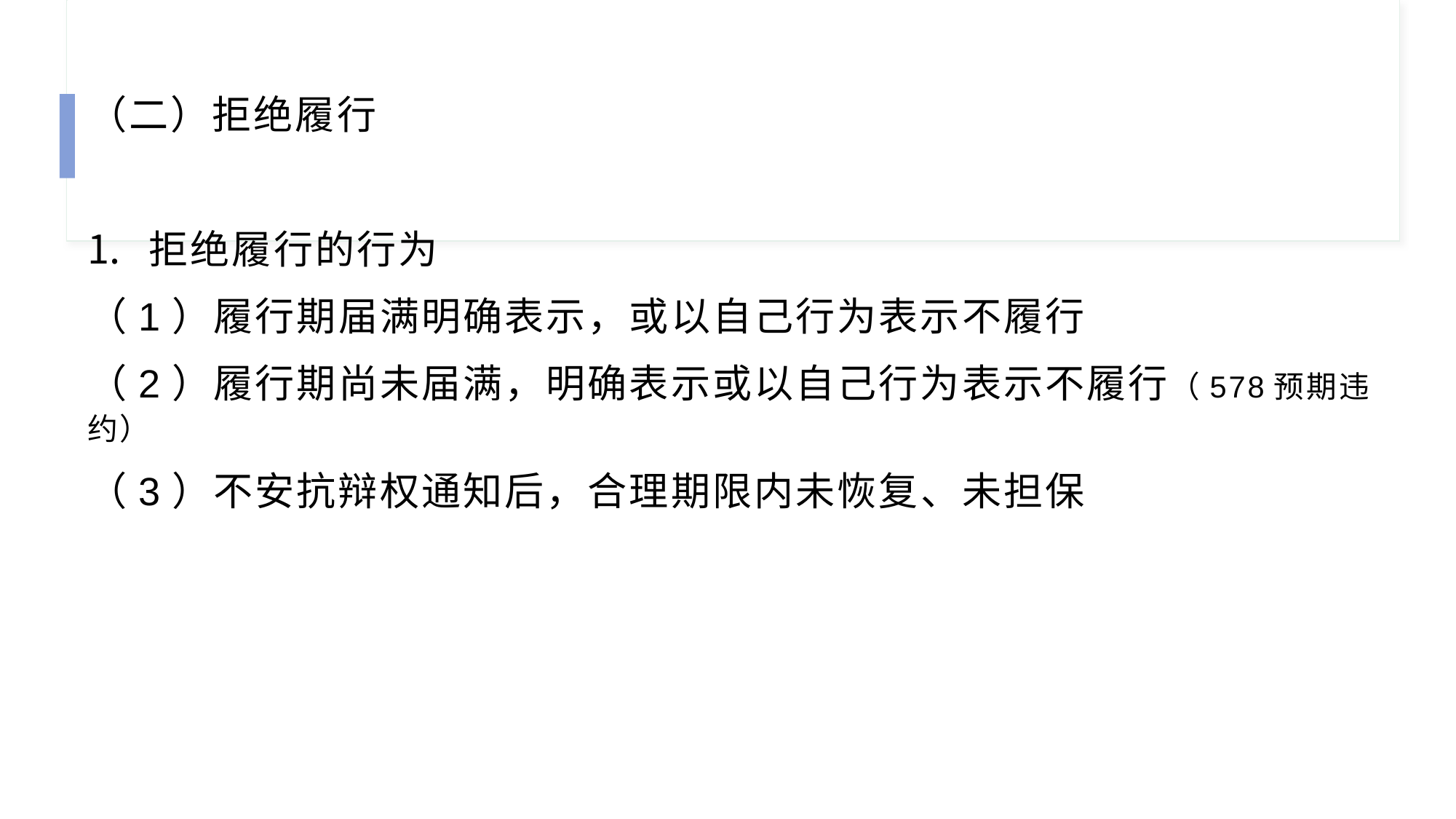

（二）拒绝履行

拒绝履行的行为
（1）履行期届满明确表示，或以自己行为表示不履行
（2）履行期尚未届满，明确表示或以自己行为表示不履行（578预期违约）
（3）不安抗辩权通知后，合理期限内未恢复、未担保